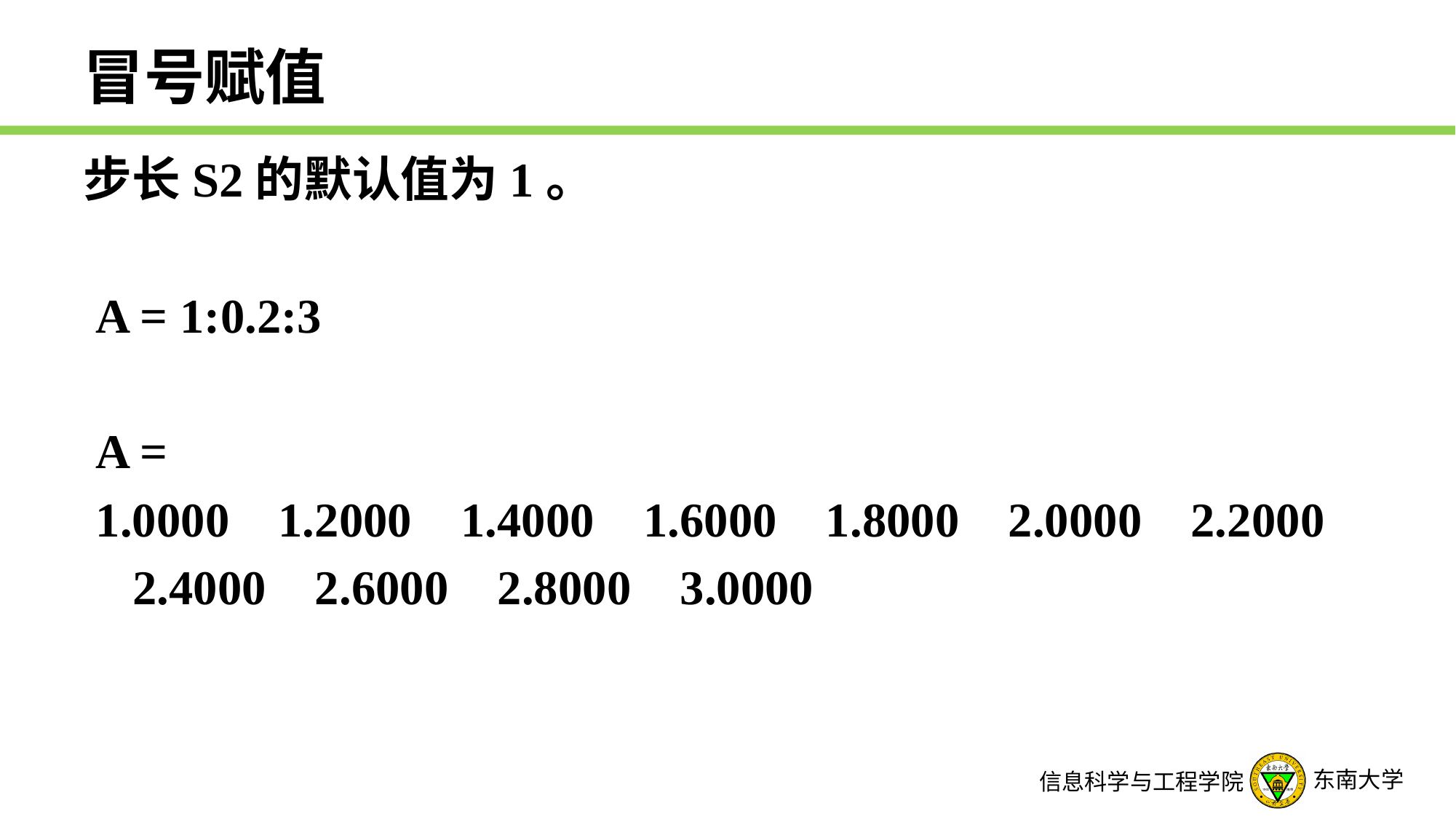

# 冒号赋值
步长S2的默认值为1。

 A = 1:0.2:3

 A =
 1.0000    1.2000    1.4000    1.6000    1.8000    2.0000    2.2000
    2.4000    2.6000    2.8000    3.0000